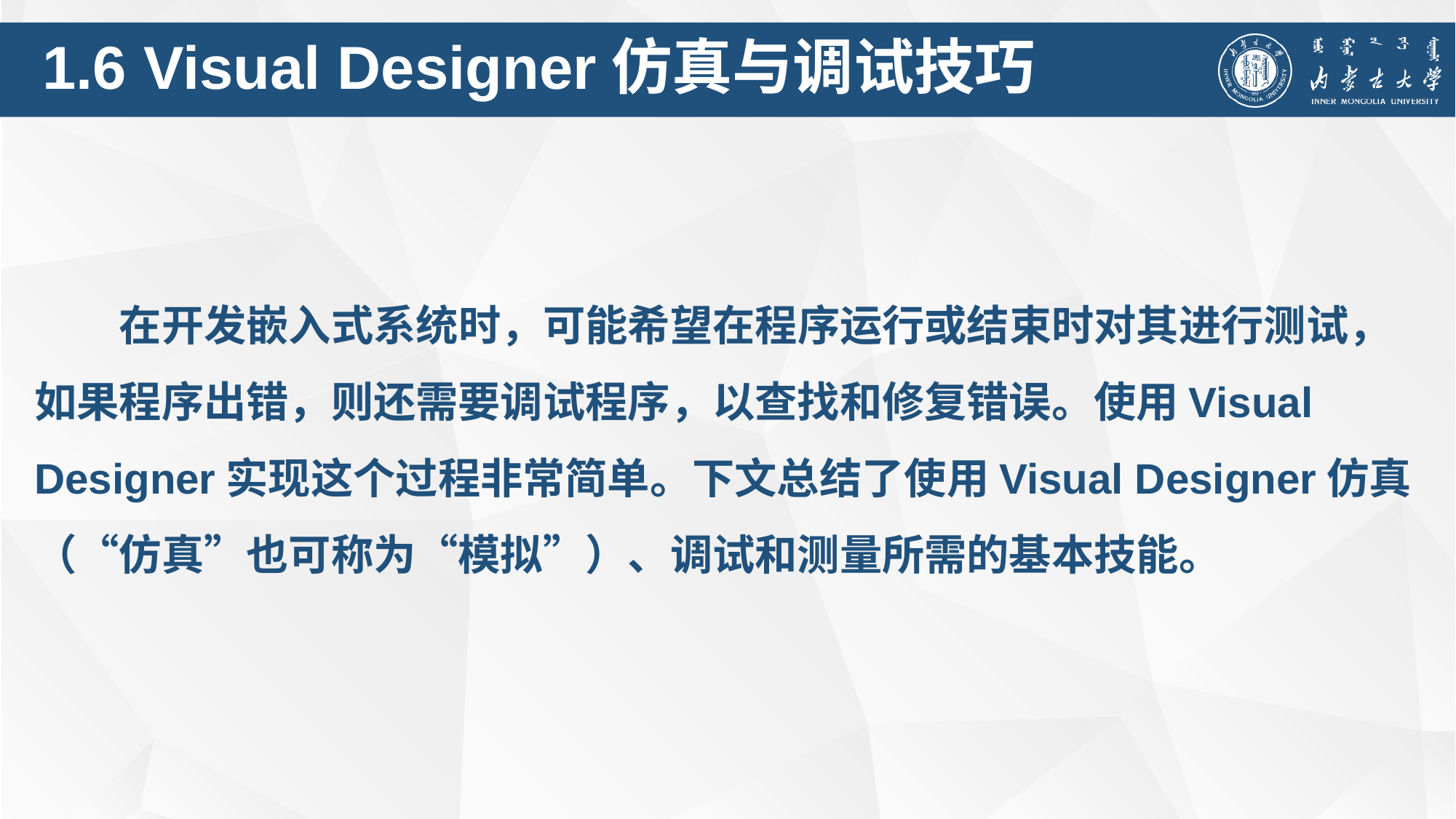

1.6 Visual Designer仿真与调试技巧

在开发嵌入式系统时，可能希望在程序运行或结束时对其进行测试，如果程序出错，则还需要调试程序，以查找和修复错误。使用Visual Designer实现这个过程非常简单。下文总结了使用Visual Designer仿真（“仿真”也可称为“模拟”）、调试和测量所需的基本技能。